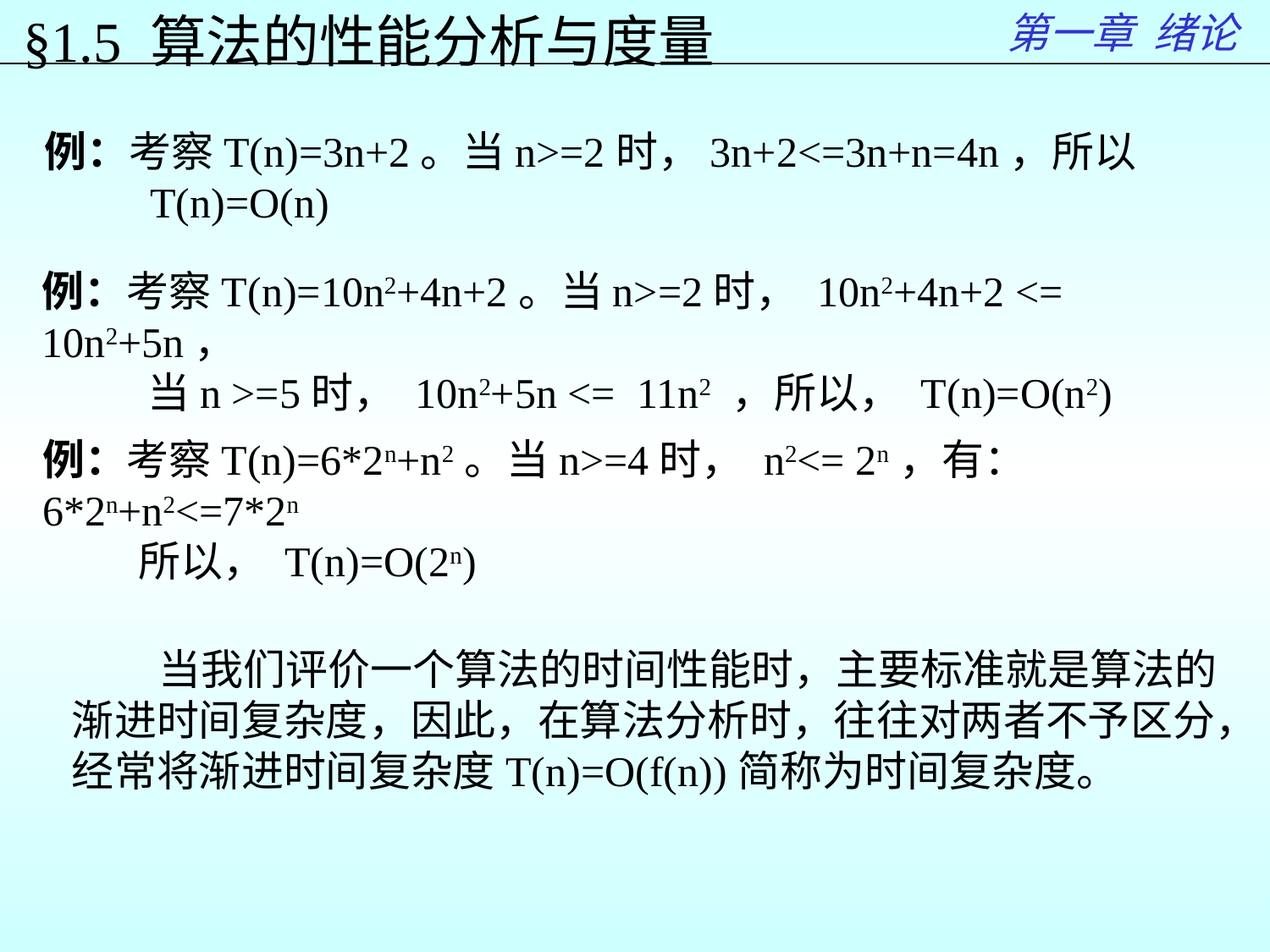

第一章  绪论

§1.5 算法的性能分析与度量
例：考察T(n)=3n+2。当n>=2时，3n+2<=3n+n=4n，所以
          T(n)=O(n)

例：考察T(n)=10n2+4n+2。当n>=2时， 10n2+4n+2 <= 10n2+5n，
          当n >=5时， 10n2+5n <=  11n2 ，所以， T(n)=O(n2)

例：考察T(n)=6*2n+n2。当n>=4时， n2<= 2n，有： 6*2n+n2<=7*2n
         所以， T(n)=O(2n)

        当我们评价一个算法的时间性能时，主要标准就是算法的渐进时间复杂度，因此，在算法分析时，往往对两者不予区分，经常将渐进时间复杂度T(n)=O(f(n))简称为时间复杂度。